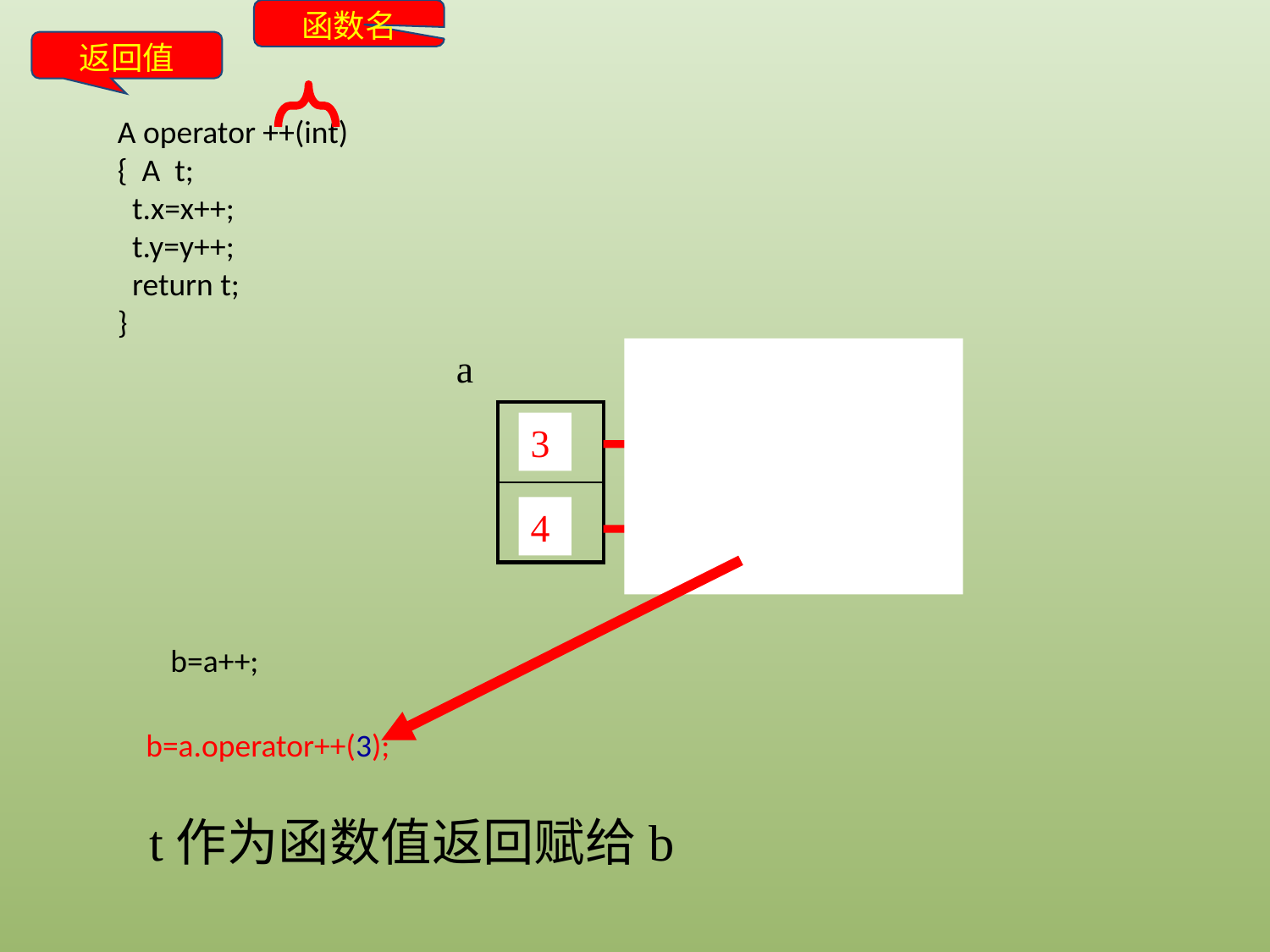

函数名
返回值

A operator ++(int)
{  A  t;
  t.x=x++;
  t.y=y++;
  return t;
}
a
t

| 2 |
| --- |
| 3 |
|  |
| --- |
|  |
3
2

4
3

b=a++;
 b=a.operator++(3);
t作为函数值返回赋给b
856